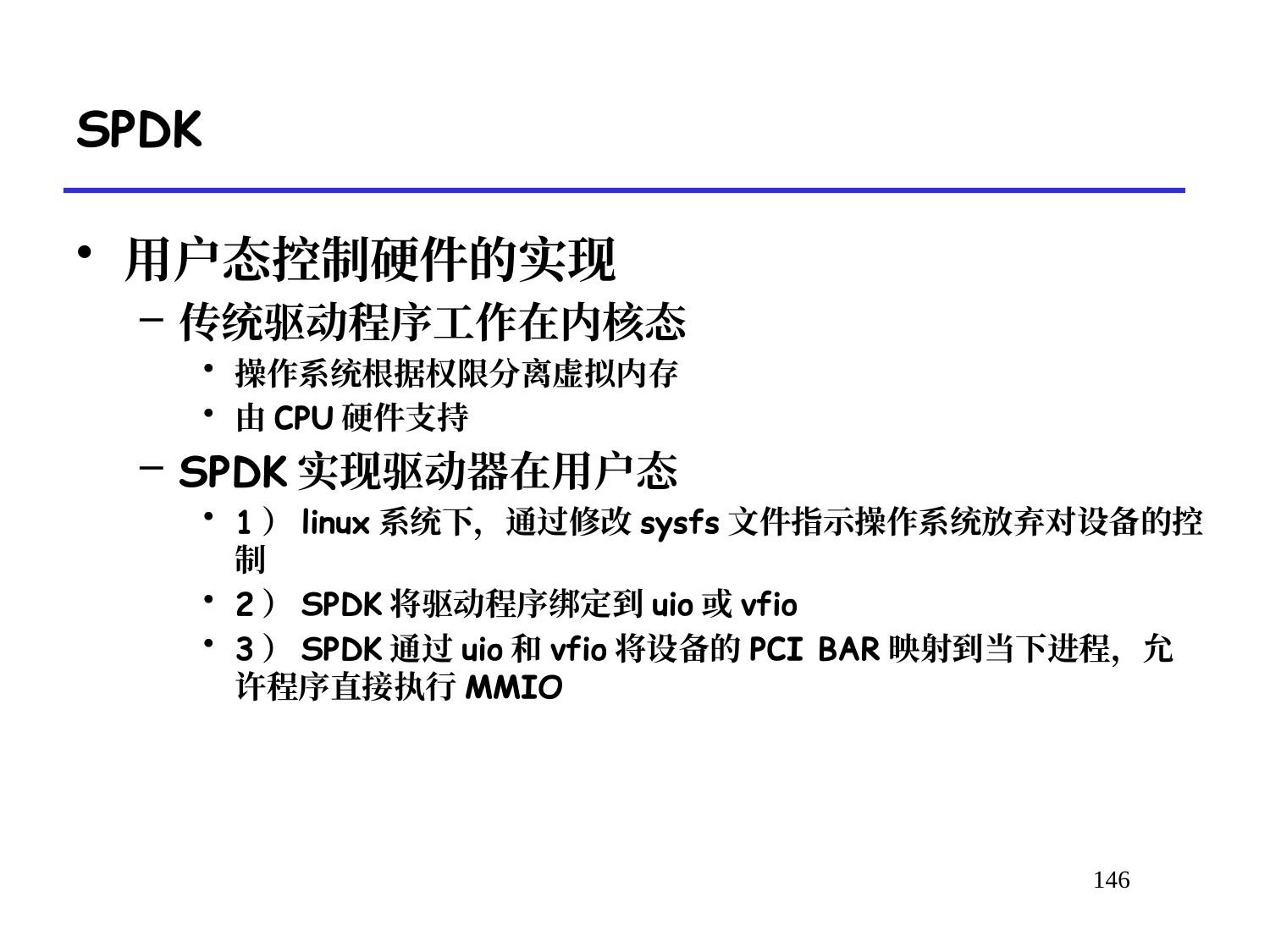

# SPDK
用户态控制硬件的实现
传统驱动程序工作在内核态
操作系统根据权限分离虚拟内存
由CPU硬件支持
SPDK实现驱动器在用户态
1）linux系统下，通过修改sysfs文件指示操作系统放弃对设备的控制
2）SPDK将驱动程序绑定到uio或vfio
3）SPDK通过uio和vfio将设备的PCI BAR映射到当下进程，允许程序直接执行MMIO

146